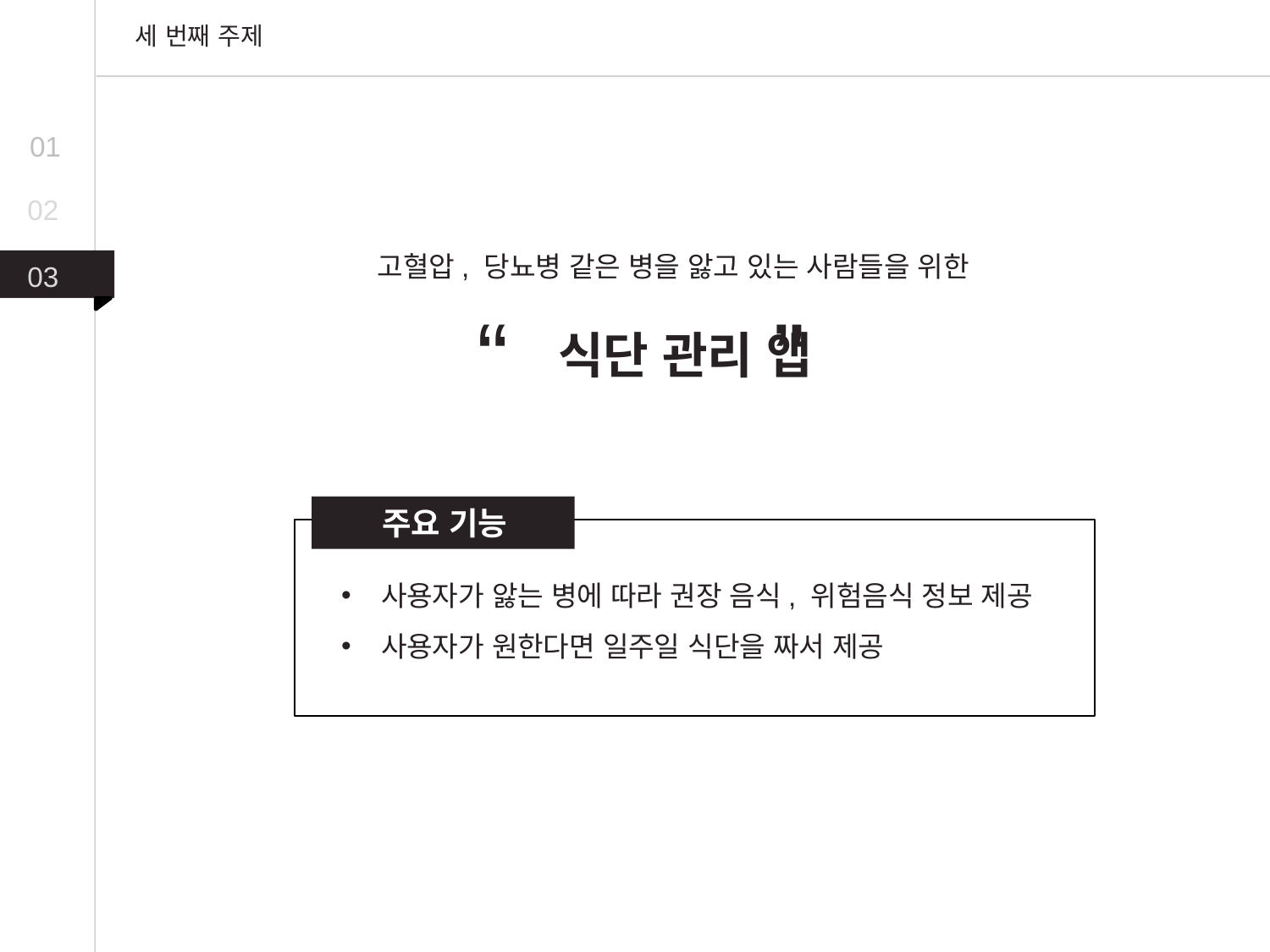

세 번째 주제
01
02
고혈압, 당뇨병 같은 병을 앓고 있는 사람들을 위한

식단 관리 앱
“          ”

03

주요 기능

사용자가 앓는 병에 따라 권장 음식, 위험음식 정보 제공
사용자가 원한다면 일주일 식단을 짜서 제공